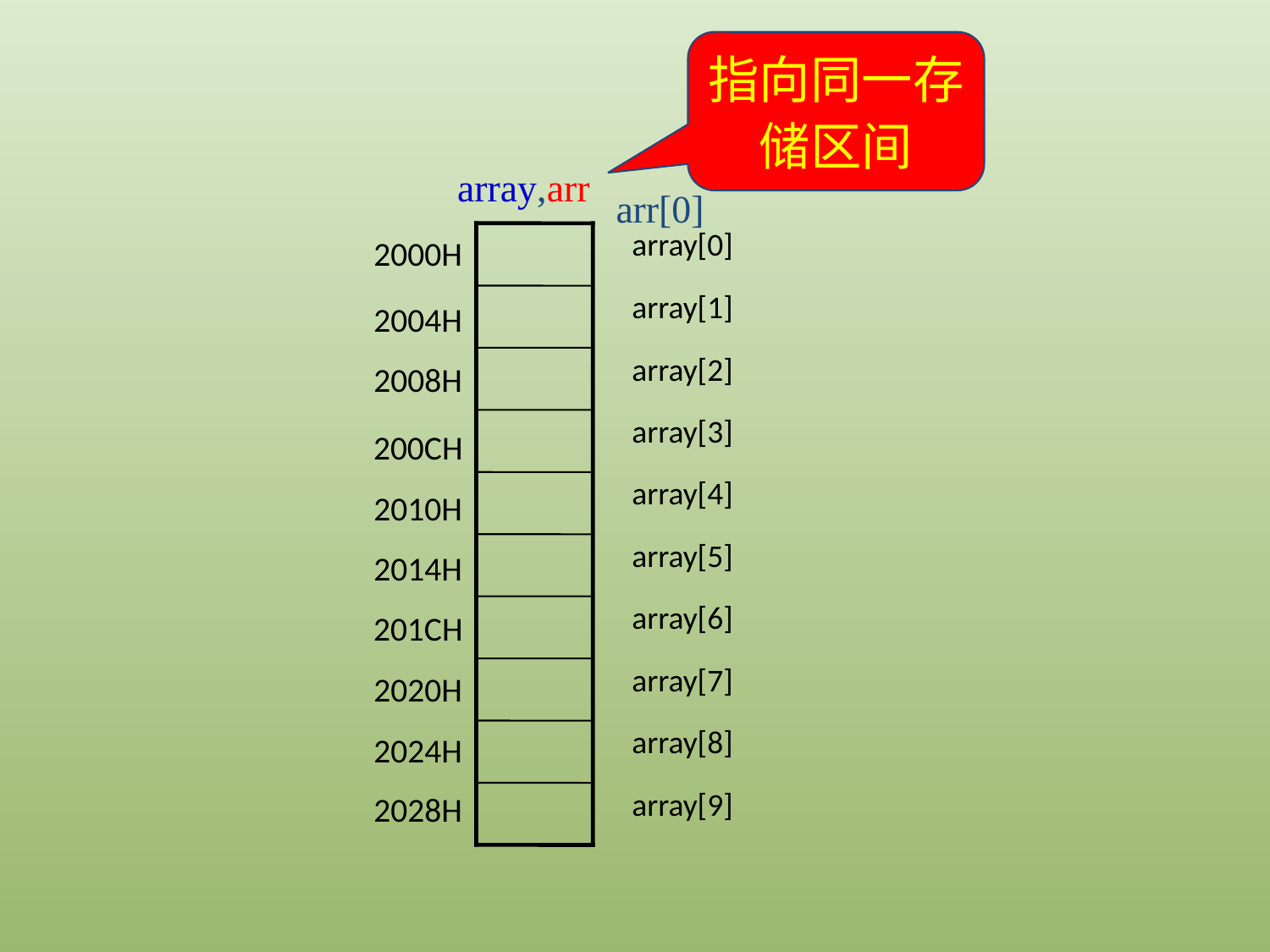

指向同一存储区间
array,arr
arr[0]

2000H
array[0]

array[1]
2004H

array[2]

2008H

array[3]

200CH

array[4]
2010H

array[5]
2014H

array[6]
201CH

2020H

array[7]
2024H

array[8]
2028H

array[9]

445